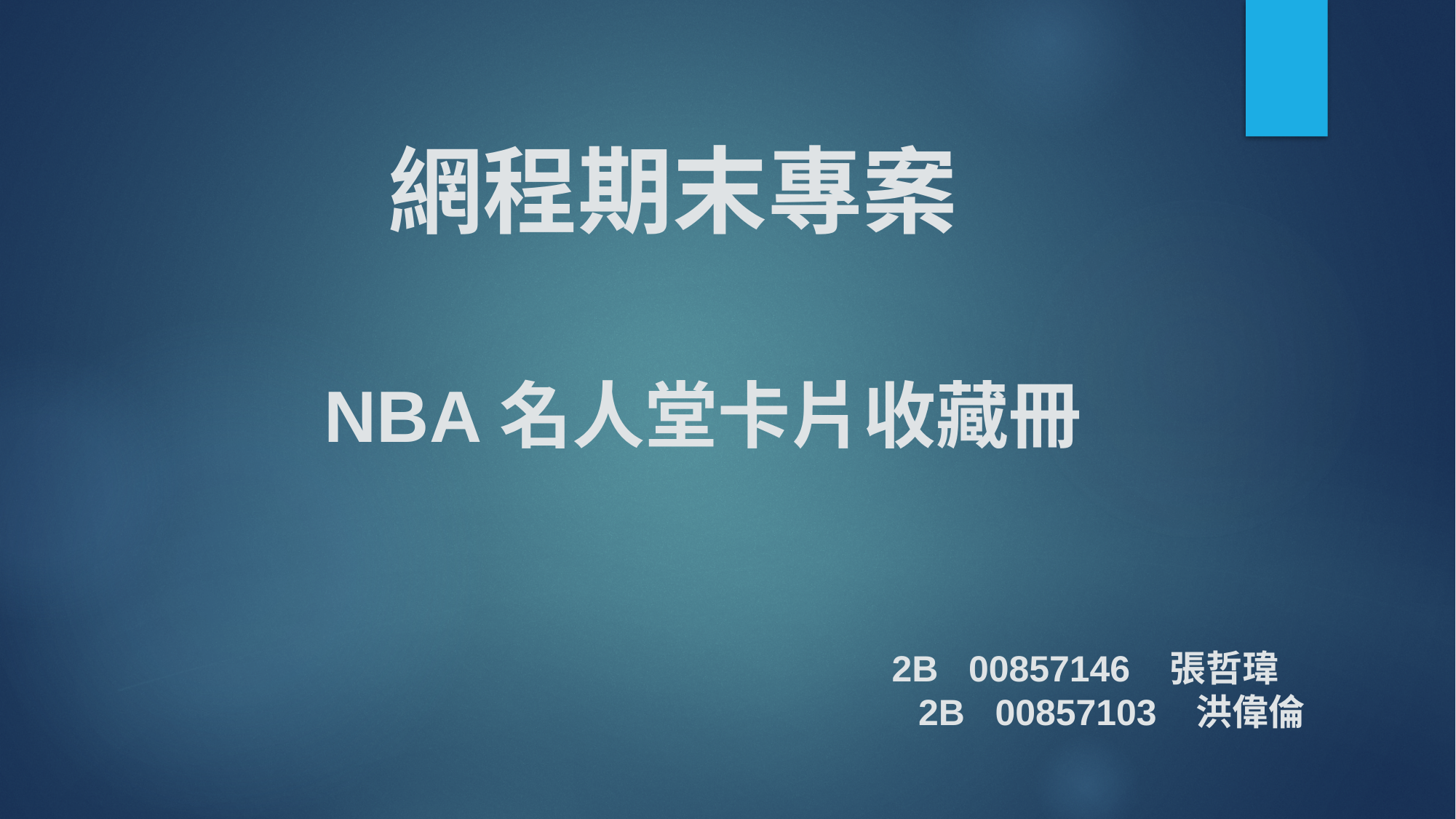

網程期末專案
NBA名人堂卡片收藏冊
                2B   00857146   張哲瑋
 	            2B   00857103   洪偉倫